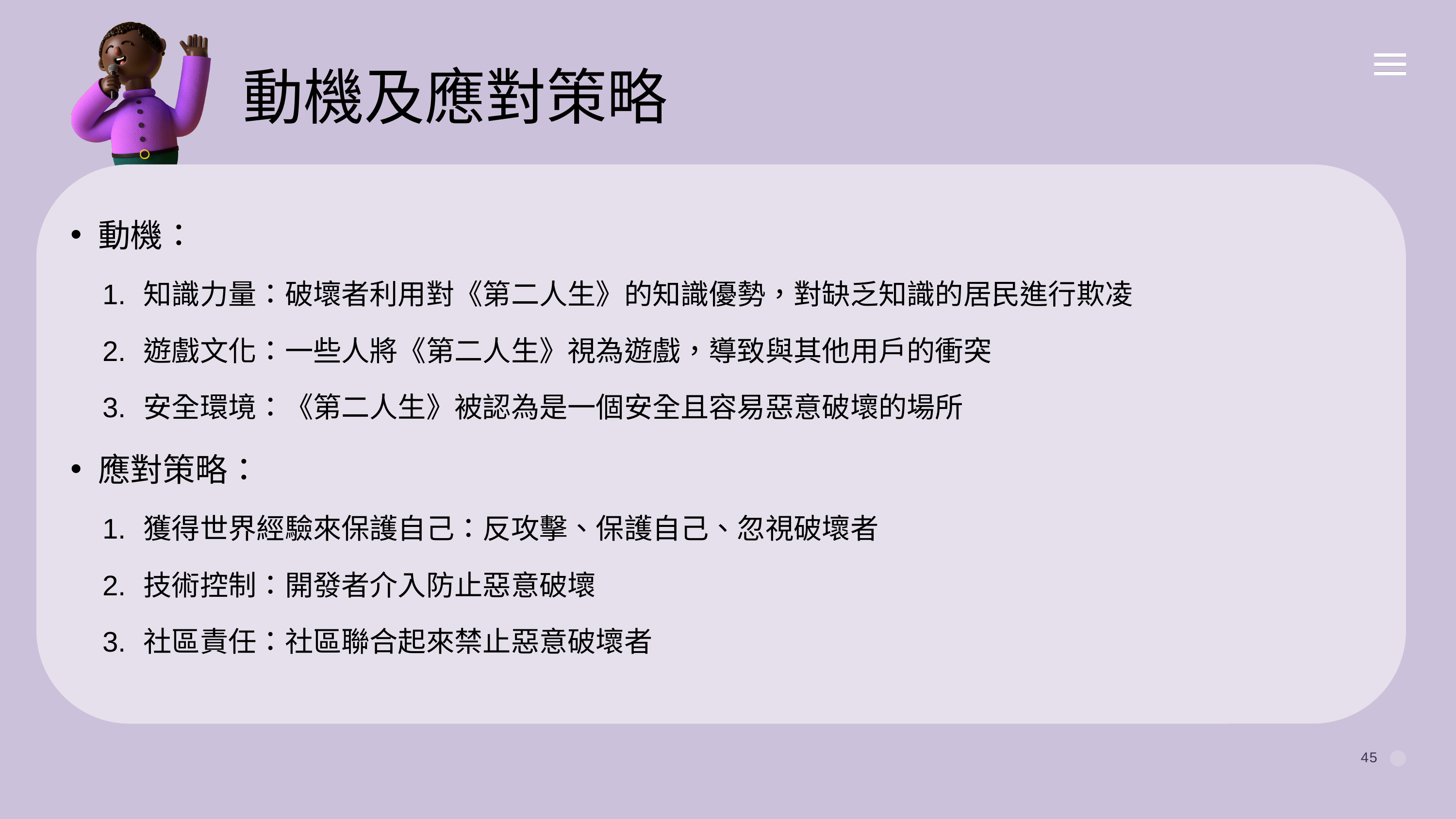

動機及應對策略

動機：
知識力量：破壞者利用對《第二人生》的知識優勢，對缺乏知識的居民進行欺凌
遊戲文化：一些人將《第二人生》視為遊戲，導致與其他用戶的衝突
安全環境：《第二人生》被認為是一個安全且容易惡意破壞的場所
應對策略：
獲得世界經驗來保護自己：反攻擊、保護自己、忽視破壞者
技術控制：開發者介入防止惡意破壞
社區責任：社區聯合起來禁止惡意破壞者

45